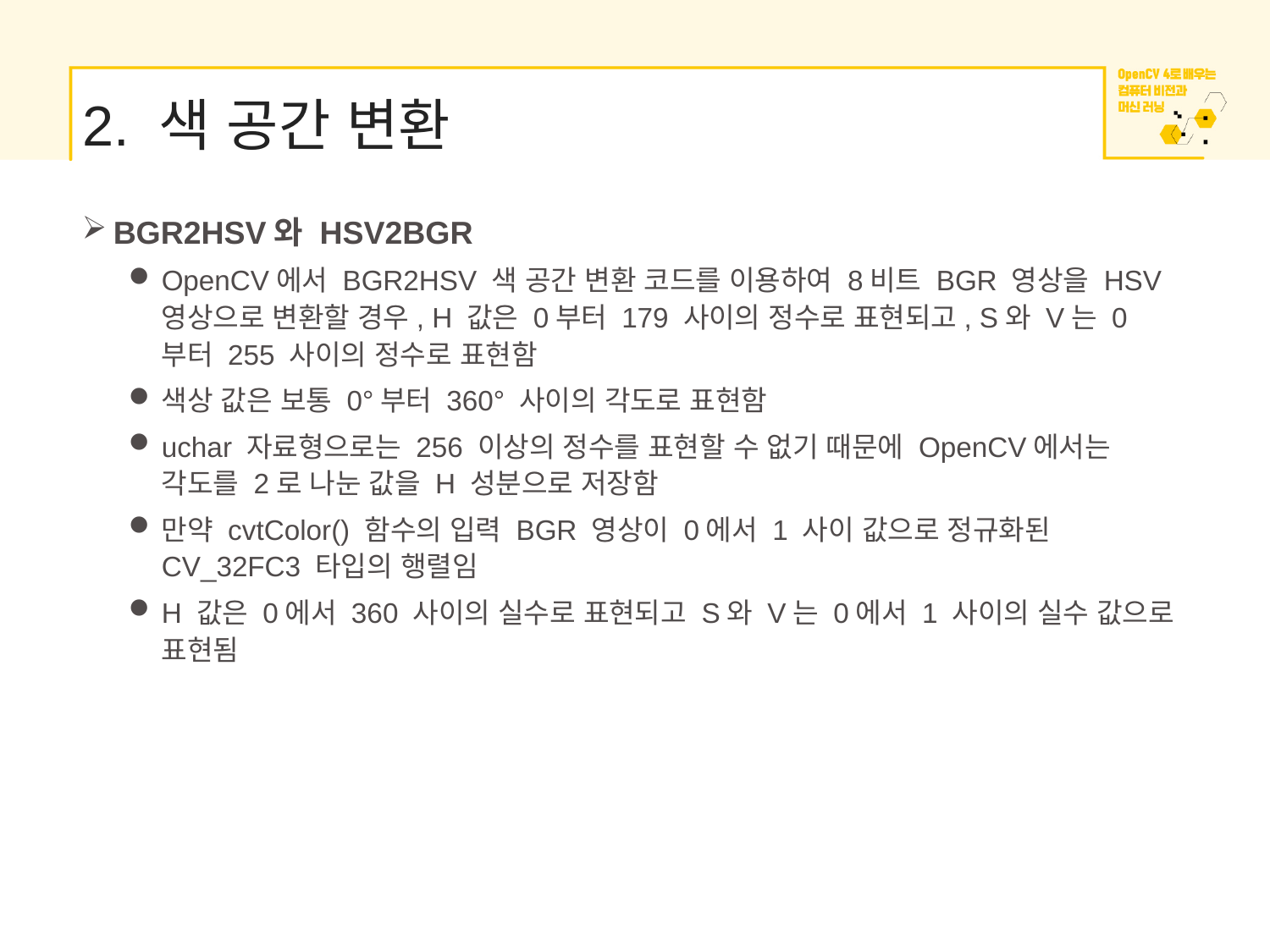

# 2. 색 공간 변환
BGR2HSV와 HSV2BGR
OpenCV에서 BGR2HSV 색 공간 변환 코드를 이용하여 8비트 BGR 영상을 HSV 영상으로 변환할 경우, H 값은 0부터 179 사이의 정수로 표현되고, S와 V는 0부터 255 사이의 정수로 표현함
색상 값은 보통 0°부터 360° 사이의 각도로 표현함
uchar 자료형으로는 256 이상의 정수를 표현할 수 없기 때문에 OpenCV에서는 각도를 2로 나눈 값을 H 성분으로 저장함
만약 cvtColor() 함수의 입력 BGR 영상이 0에서 1 사이 값으로 정규화된 CV_32FC3 타입의 행렬임
H 값은 0에서 360 사이의 실수로 표현되고 S와 V는 0에서 1 사이의 실수 값으로 표현됨